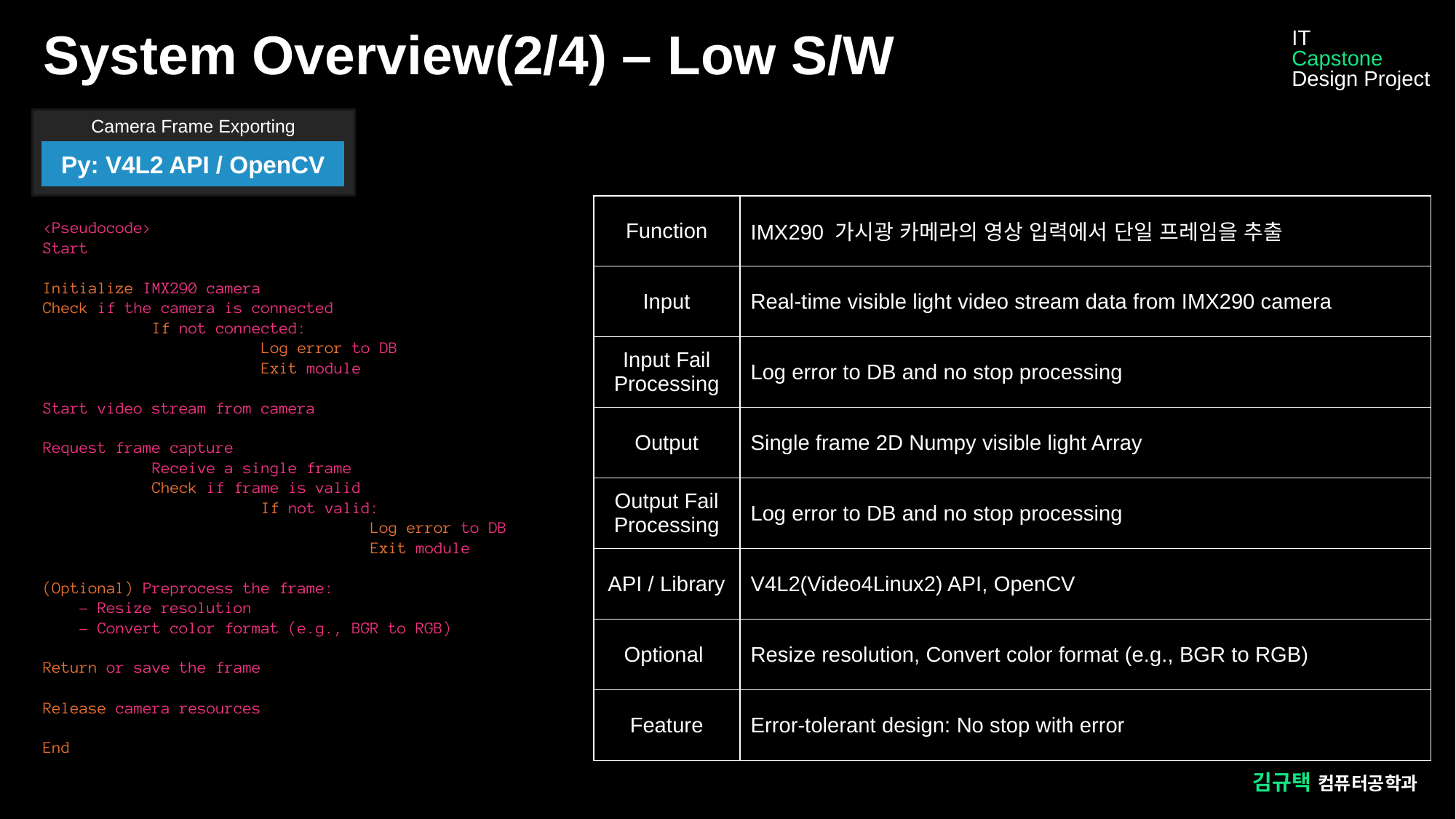

IT
Capstone
Design Project
System Overview(2/4) – Low S/W
Camera Frame Exporting
Py: V4L2 API / OpenCV
| Function | IMX290 가시광 카메라의 영상 입력에서 단일 프레임을 추출 |
| --- | --- |
| Input | Real-time visible light video stream data from IMX290 camera |
| Input Fail Processing | Log error to DB and no stop processing |
| Output | Single frame 2D Numpy visible light Array |
| Output Fail Processing | Log error to DB and no stop processing |
| API / Library | V4L2(Video4Linux2) API, OpenCV |
| Optional | Resize resolution, Convert color format (e.g., BGR to RGB) |
| Feature | Error-tolerant design: No stop with error |
<Pseudocode>
Start

Initialize IMX290 camera
Check if the camera is connected
    	If not connected:
        		Log error to DB
        		Exit module

Start video stream from camera

Request frame capture
    	Receive a single frame
    	Check if frame is valid
        		If not valid:
            		Log error to DB            			Exit module

(Optional) Preprocess the frame:
    - Resize resolution
    - Convert color format (e.g., BGR to RGB)

Return or save the frame

Release camera resources

End
김규택 컴퓨터공학과